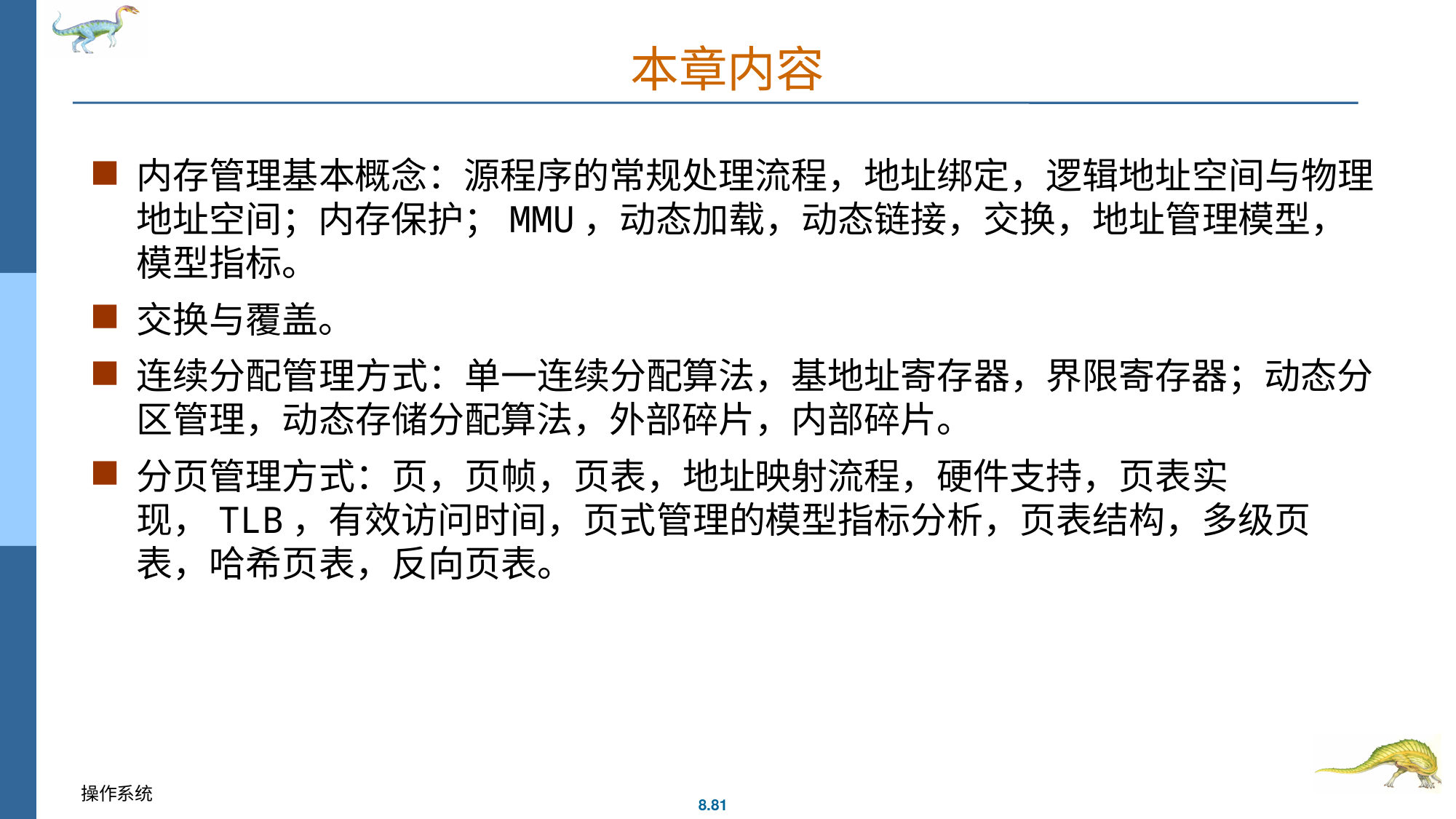

# 本章内容
内存管理基本概念：源程序的常规处理流程，地址绑定，逻辑地址空间与物理地址空间；内存保护；MMU，动态加载，动态链接，交换，地址管理模型，模型指标。
交换与覆盖。
连续分配管理方式：单一连续分配算法，基地址寄存器，界限寄存器；动态分区管理，动态存储分配算法，外部碎片，内部碎片。
分页管理方式：页，页帧，页表，地址映射流程，硬件支持，页表实现，TLB，有效访问时间，页式管理的模型指标分析，页表结构，多级页表，哈希页表，反向页表。